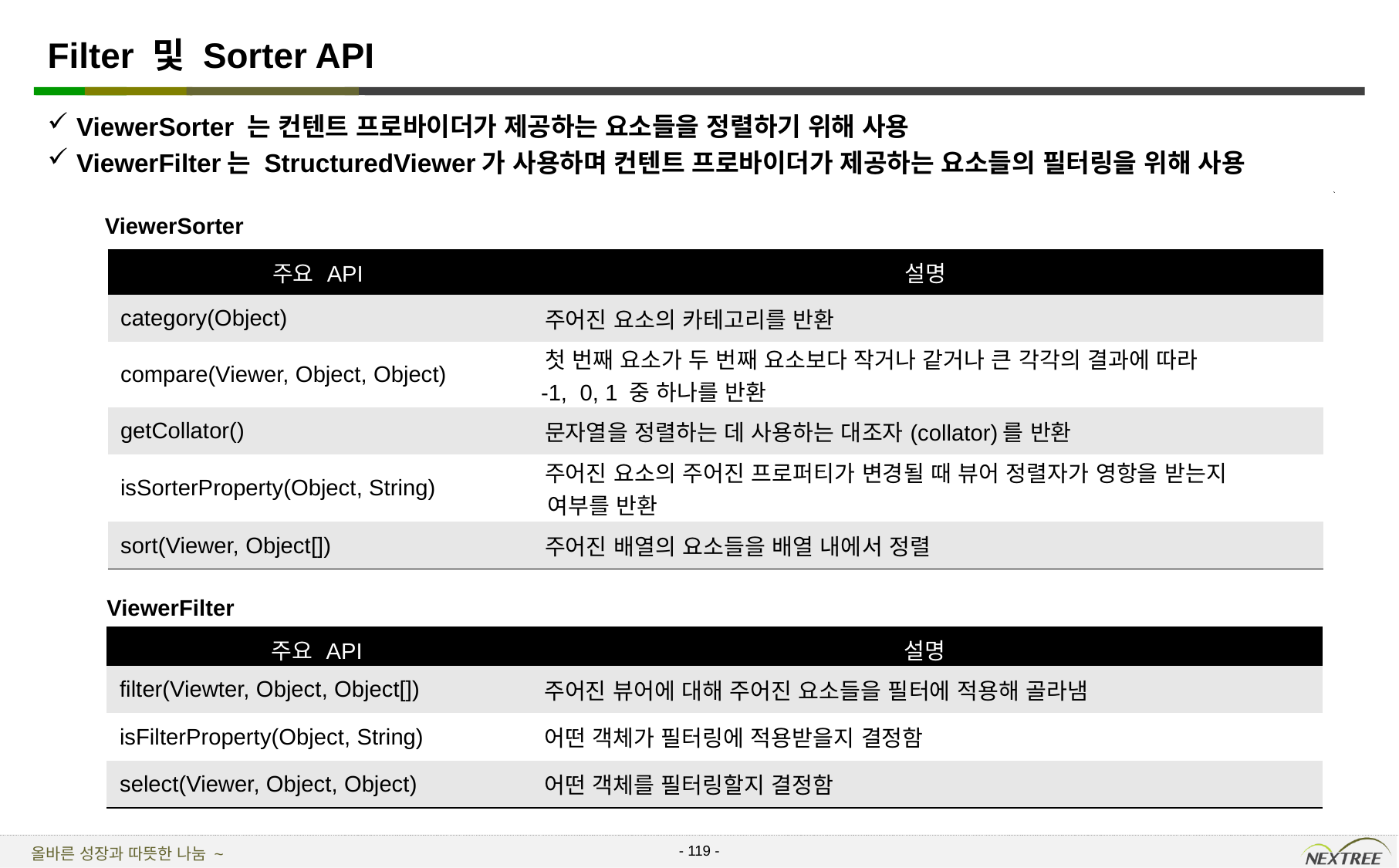

# Filter 및 Sorter API
ViewerSorter 는 컨텐트 프로바이더가 제공하는 요소들을 정렬하기 위해 사용
ViewerFilter는 StructuredViewer가 사용하며 컨텐트 프로바이더가 제공하는 요소들의 필터링을 위해 사용
ViewerSorter
| 주요 API | 설명 |
| --- | --- |
| category(Object) | 주어진 요소의 카테고리를 반환 |
| compare(Viewer, Object, Object) | 첫 번째 요소가 두 번째 요소보다 작거나 같거나 큰 각각의 결과에 따라 -1, 0, 1 중 하나를 반환 |
| getCollator() | 문자열을 정렬하는 데 사용하는 대조자(collator)를 반환 |
| isSorterProperty(Object, String) | 주어진 요소의 주어진 프로퍼티가 변경될 때 뷰어 정렬자가 영항을 받는지 여부를 반환 |
| sort(Viewer, Object[]) | 주어진 배열의 요소들을 배열 내에서 정렬 |
ViewerFilter
| 주요 API | 설명 |
| --- | --- |
| filter(Viewter, Object, Object[]) | 주어진 뷰어에 대해 주어진 요소들을 필터에 적용해 골라냄 |
| isFilterProperty(Object, String) | 어떤 객체가 필터링에 적용받을지 결정함 |
| select(Viewer, Object, Object) | 어떤 객체를 필터링할지 결정함 |